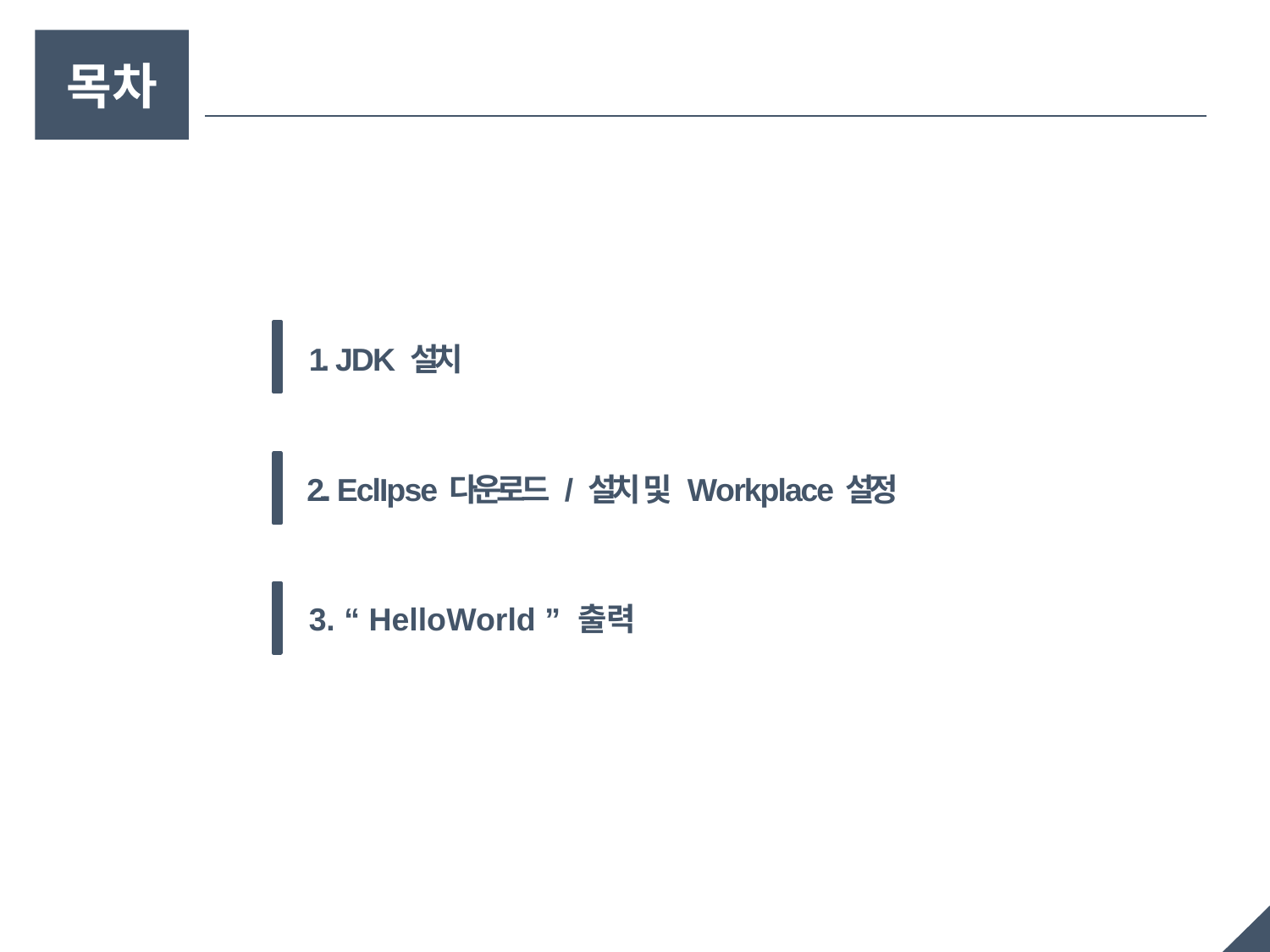

목차

1.   J D K  설치

2..   E c l I p s e 다운로드  /  설치  및  W o r k p l a c e 설정

3. “ HelloWorld ” 출력